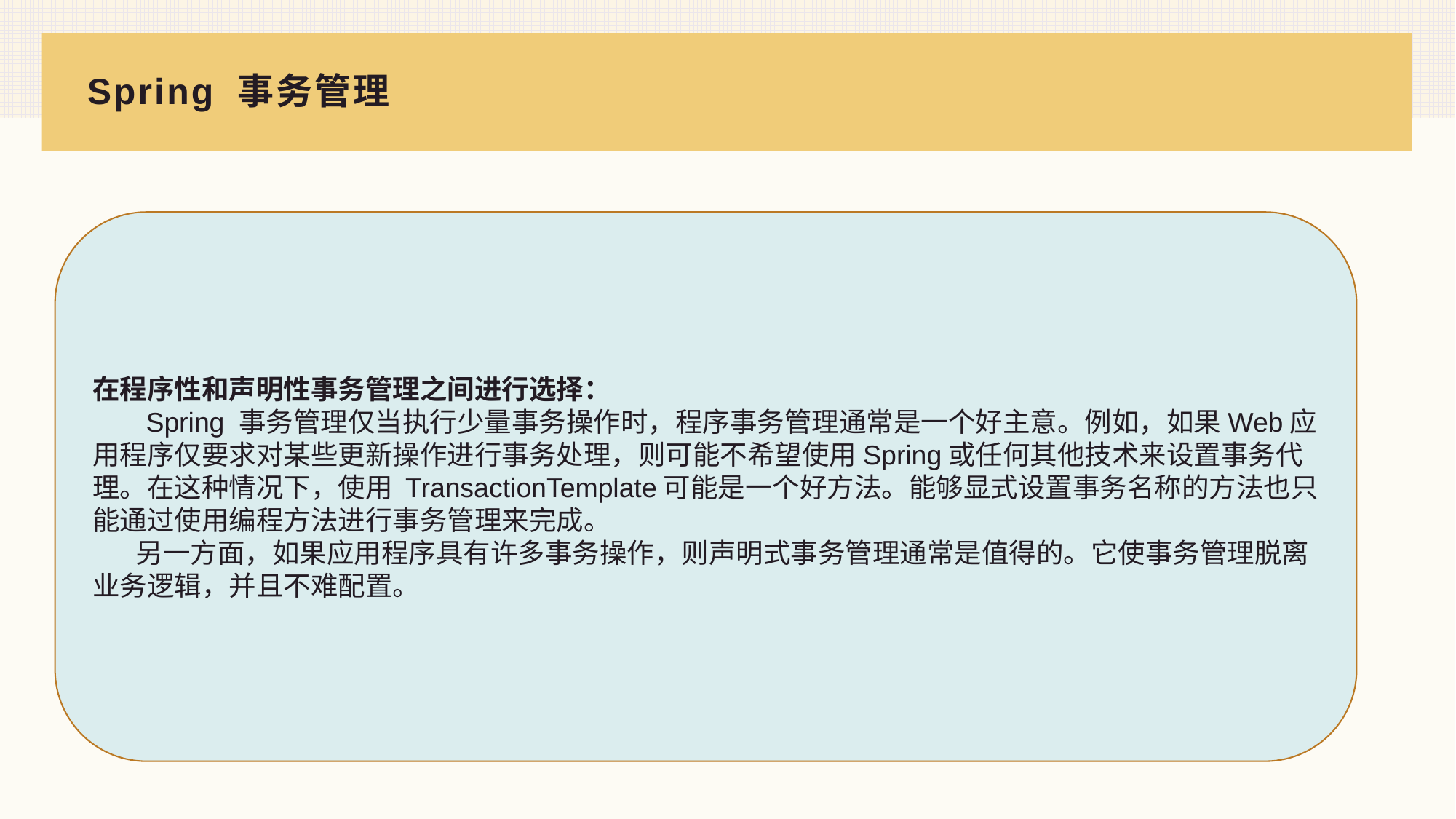

# Spring 事务管理
在程序性和声明性事务管理之间进行选择：
       Spring 事务管理仅当执行少量事务操作时，程序事务管理通常是一个好主意。例如，如果Web应用程序仅要求对某些更新操作进行事务处理，则可能不希望使用Spring或任何其他技术来设置事务代理。在这种情况下，使用 TransactionTemplate可能是一个好方法。能够显式设置事务名称的方法也只能通过使用编程方法进行事务管理来完成。
       另一方面，如果应用程序具有许多事务操作，则声明式事务管理通常是值得的。它使事务管理脱离业务逻辑，并且不难配置。